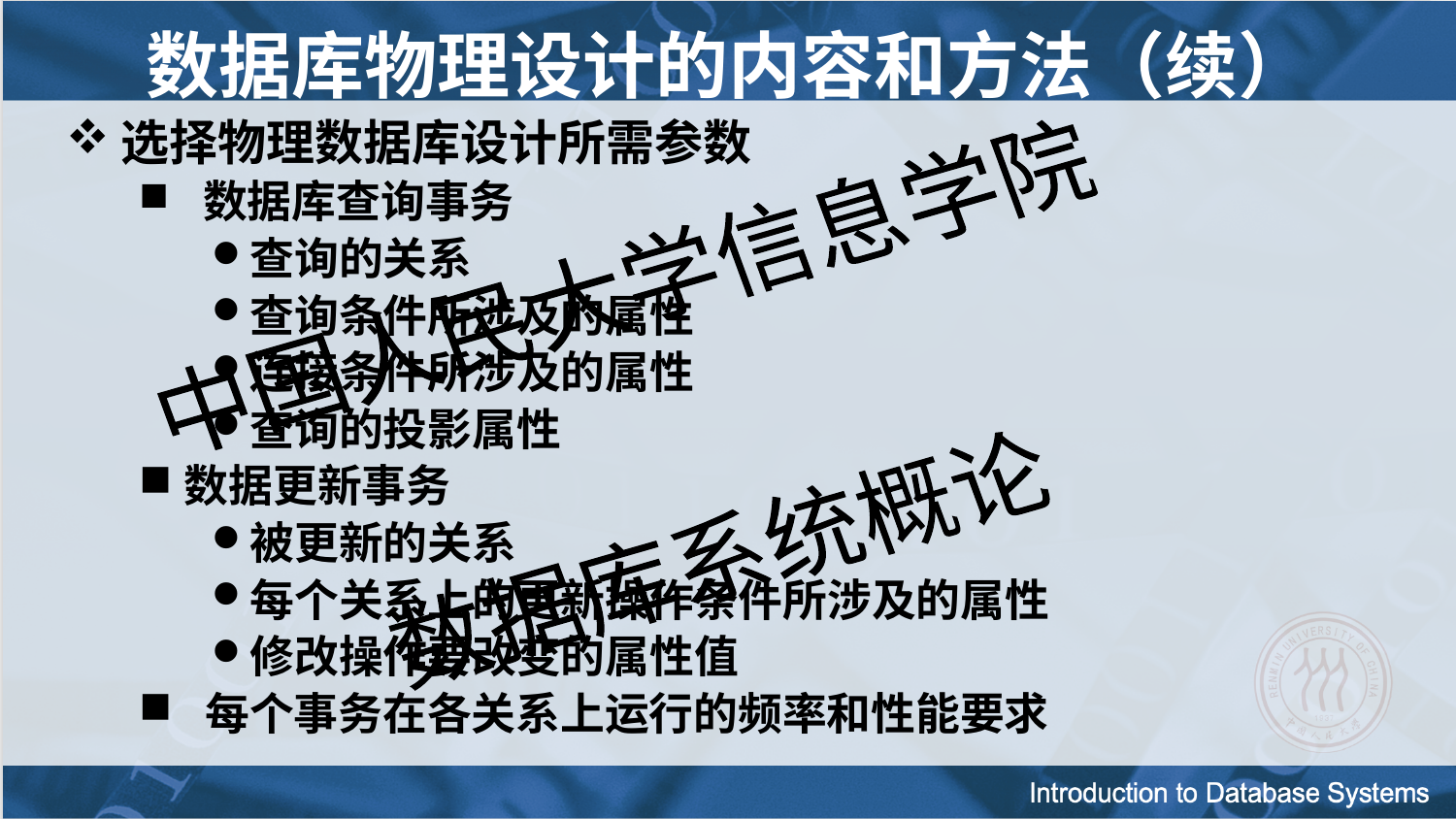

数据库物理设计的内容和方法（续）
选择物理数据库设计所需参数
 数据库查询事务
查询的关系
查询条件所涉及的属性
连接条件所涉及的属性
查询的投影属性
数据更新事务
被更新的关系
每个关系上的更新操作条件所涉及的属性
修改操作要改变的属性值
 每个事务在各关系上运行的频率和性能要求